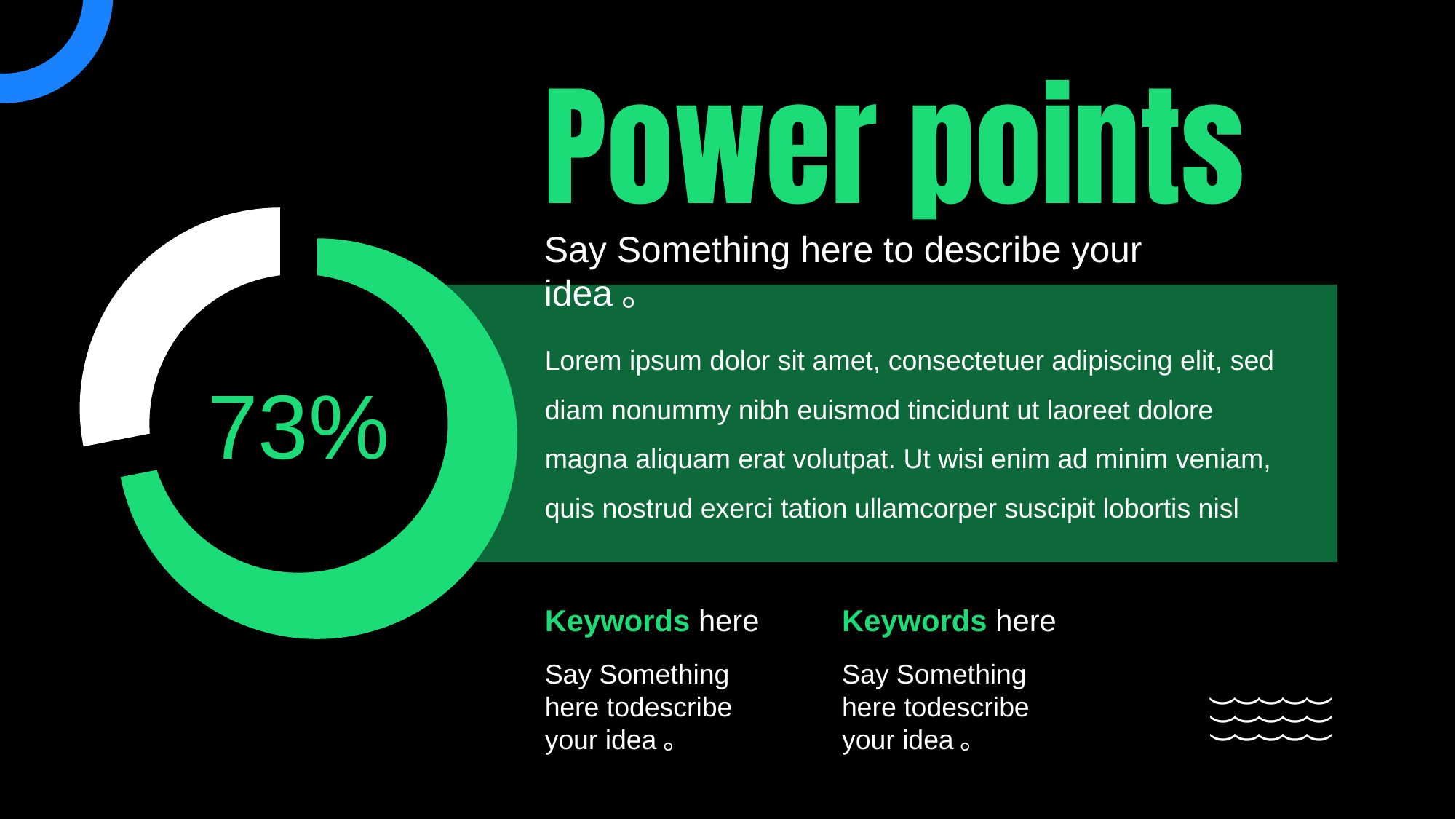

Power points
Say Something here to describe your idea。

### Chart

| Category | 销售额 |
|---|---|
| 第一季度 | 8.2 |
| 第二季度 | 3.2 |

Lorem ipsum dolor sit amet, consectetuer adipiscing elit, sed diam nonummy nibh euismod tincidunt ut laoreet dolore magna aliquam erat volutpat. Ut wisi enim ad minim veniam, quis nostrud exerci tation ullamcorper suscipit lobortis nisl
73%
Keywords here
Keywords here
Say Something here todescribe your idea。
Say Something here todescribe your idea。
(
(
(
(
(
(
(
(
(
(
(
(
(
(
(